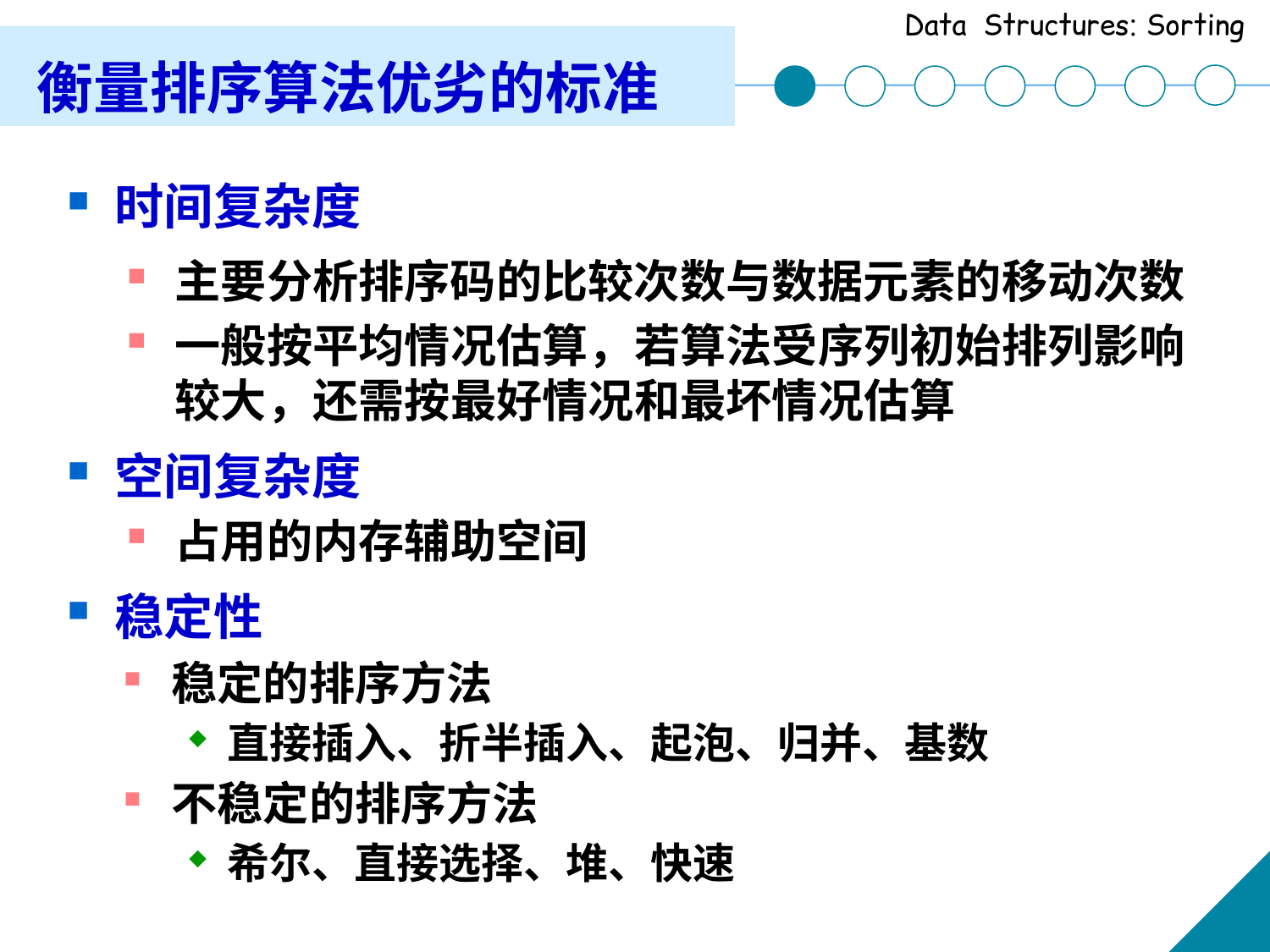

衡量排序算法优劣的标准

时间复杂度
主要分析排序码的比较次数与数据元素的移动次数
一般按平均情况估算，若算法受序列初始排列影响较大，还需按最好情况和最坏情况估算
空间复杂度
占用的内存辅助空间
稳定性
稳定的排序方法
直接插入、折半插入、起泡、归并、基数
不稳定的排序方法
希尔、直接选择、堆、快速